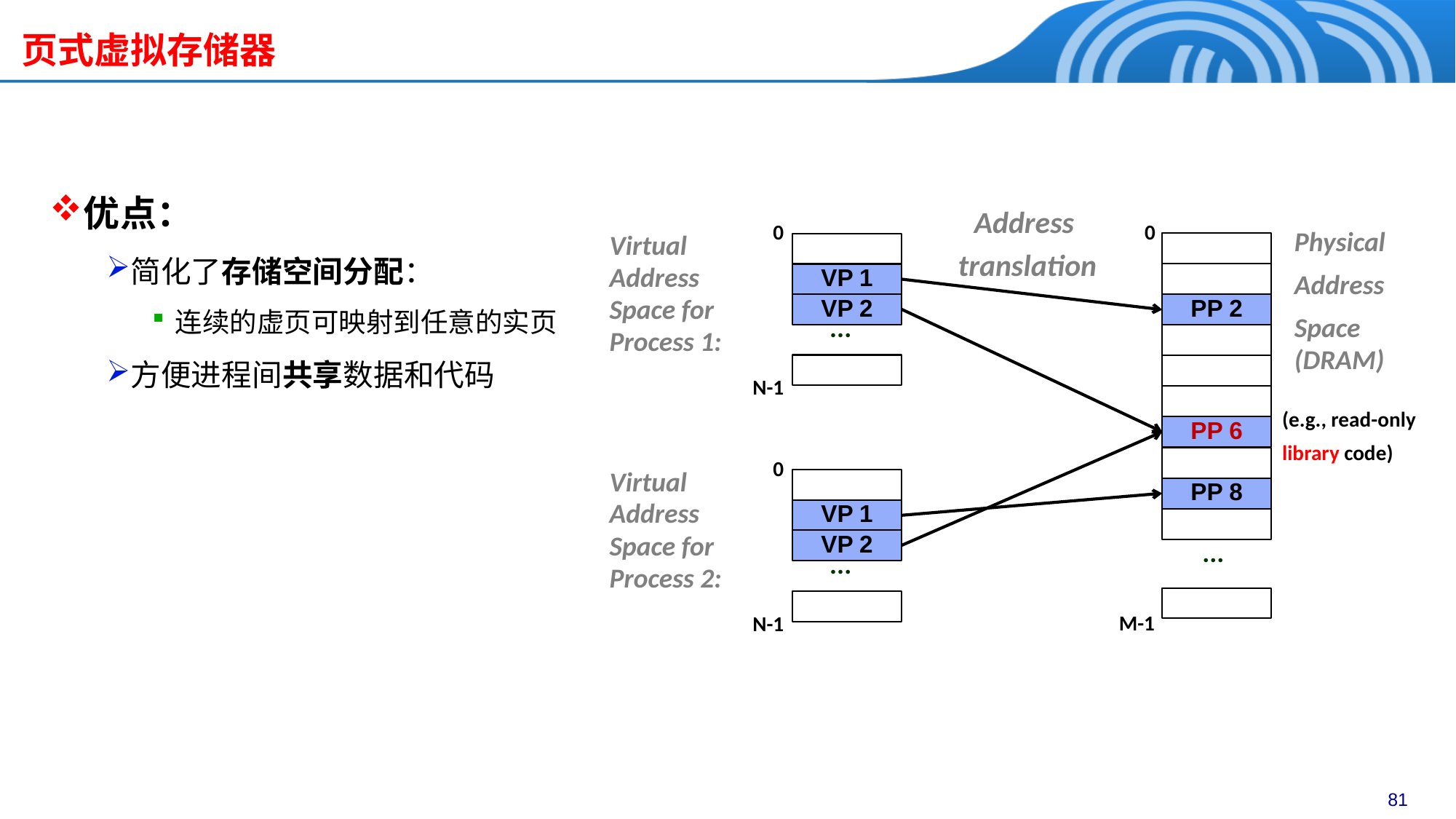

# 页式虚拟存储器
优点：
简化了存储空间分配：
连续的虚页可映射到任意的实页
方便进程间共享数据和代码

Address
translation
0
0
Physical
Address
Space (DRAM)
Virtual Address Space for Process 1:

VP 1
VP 2
PP 2
...

N-1

(e.g., read-only
library code)
PP 6

0
Virtual Address Space for Process 2:

PP 8
VP 1

VP 2
...
...

M-1
N-1